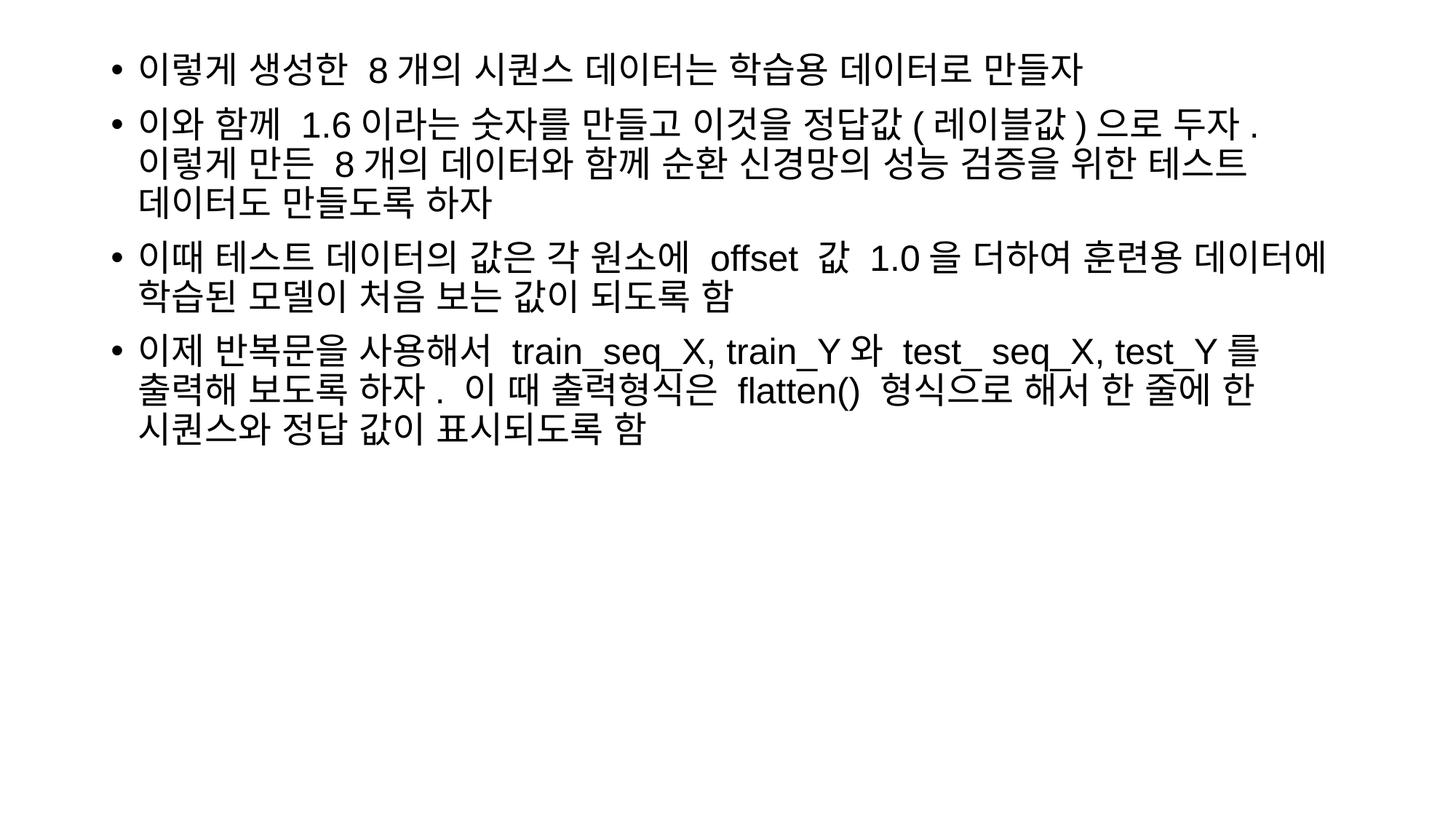

이렇게 생성한 8개의 시퀀스 데이터는 학습용 데이터로 만들자
이와 함께 1.6이라는 숫자를 만들고 이것을 정답값(레이블값)으로 두자. 이렇게 만든 8개의 데이터와 함께 순환 신경망의 성능 검증을 위한 테스트 데이터도 만들도록 하자
이때 테스트 데이터의 값은 각 원소에 offset 값 1.0을 더하여 훈련용 데이터에 학습된 모델이 처음 보는 값이 되도록 함
이제 반복문을 사용해서 train_seq_X, train_Y와 test_ seq_X, test_Y를 출력해 보도록 하자. 이 때 출력형식은 flatten() 형식으로 해서 한 줄에 한 시퀀스와 정답 값이 표시되도록 함